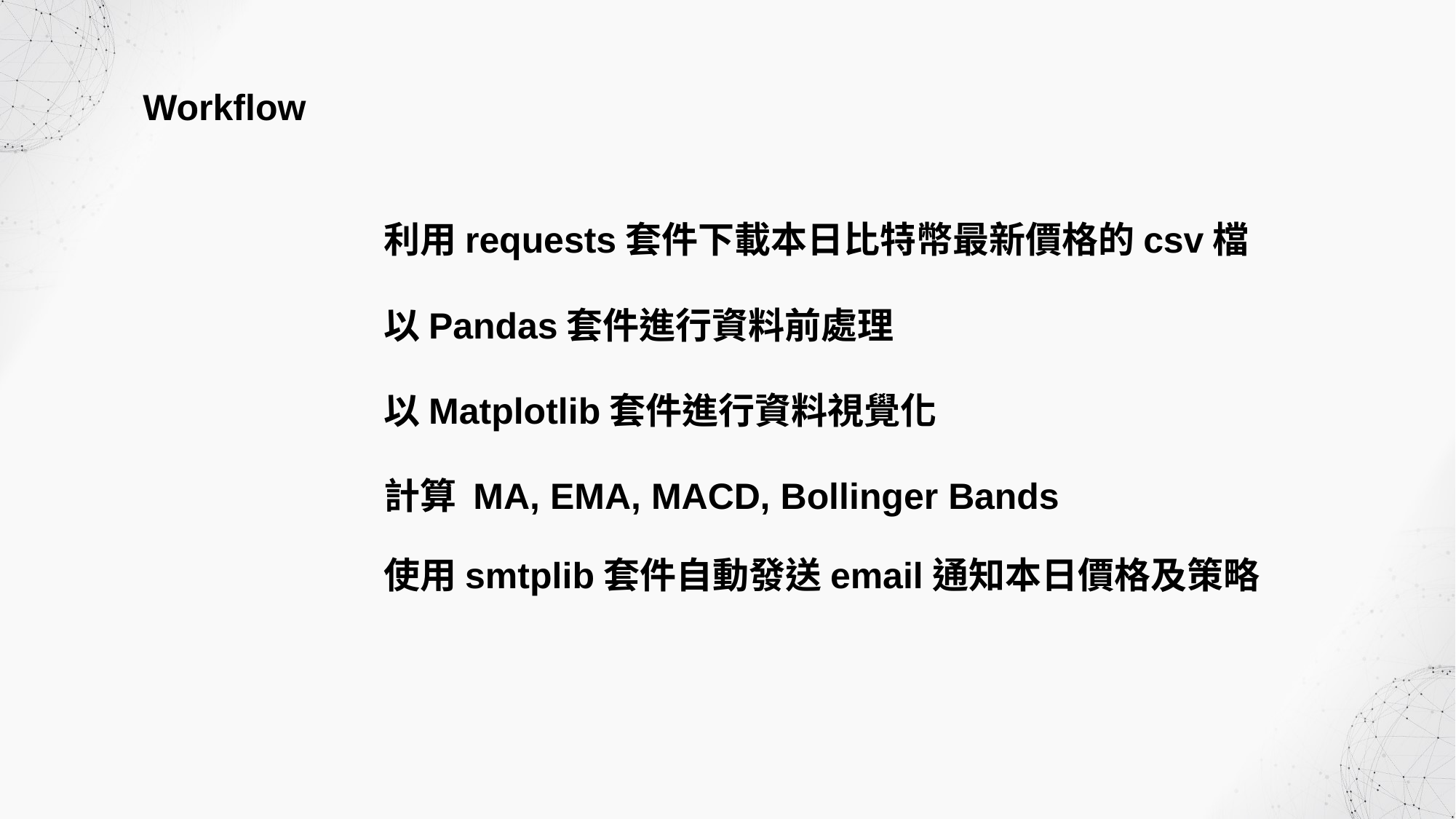

Workflow
利用requests套件下載本日比特幣最新價格的csv檔
以Pandas套件進行資料前處理
以Matplotlib套件進行資料視覺化
計算 MA, EMA, MACD, Bollinger Bands
使用smtplib套件自動發送email通知本日價格及策略